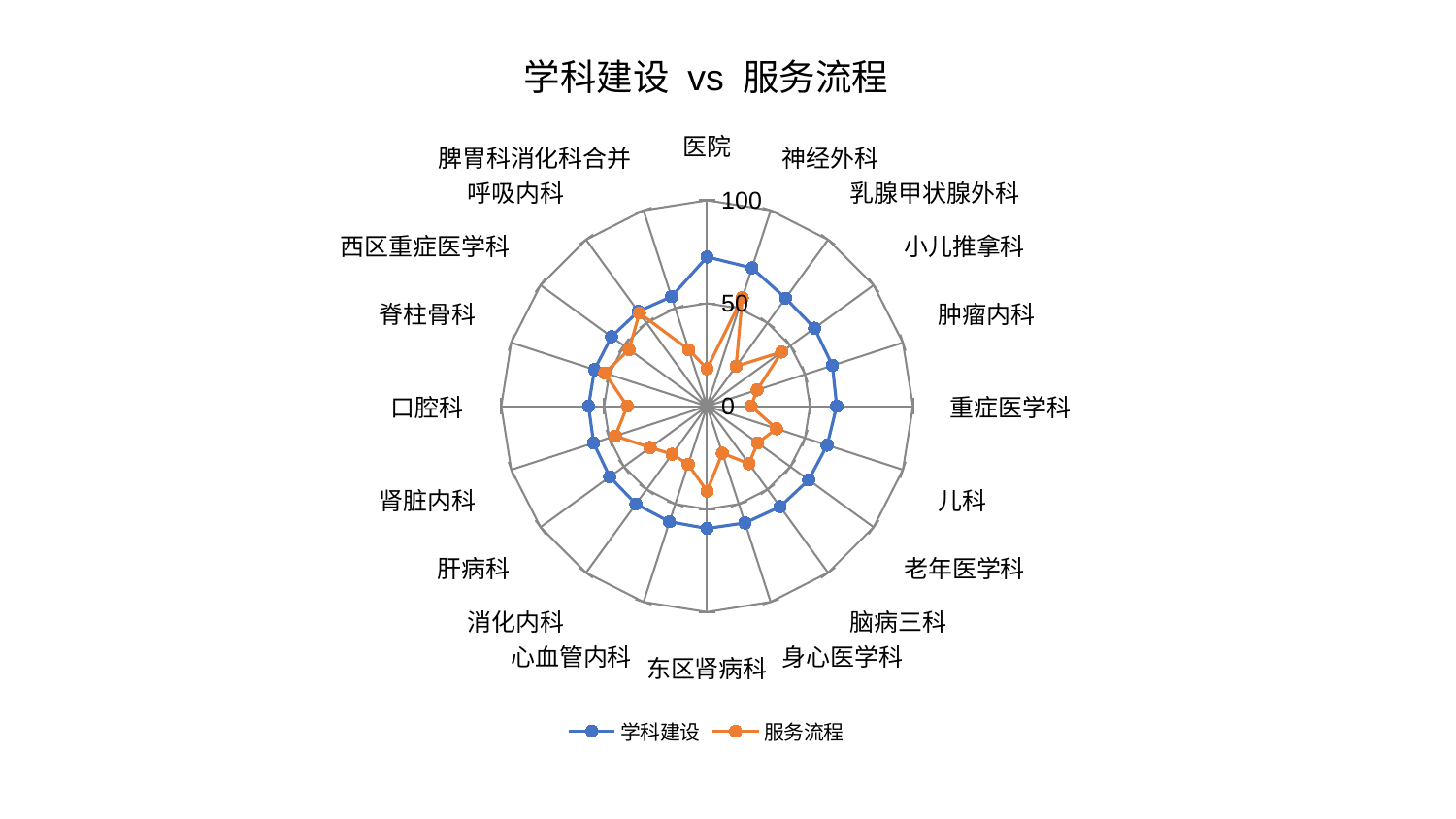

### Chart: 学科建设 vs 服务流程

| Category | 学科建设 | 服务流程 |
|---|---|---|
| 医院 | 72.51864463555009 | 18.223221214220775 |
| 神经外科 | 70.60723401379752 | 55.47046806816588 |
| 乳腺甲状腺外科 | 64.87429044622988 | 24.00036979936295 |
| 小儿推拿科 | 64.51681511906881 | 44.763575821647535 |
| 肿瘤内科 | 63.99545682777716 | 25.574527971415385 |
| 重症医学科 | 62.96690803068102 | 21.387325298835194 |
| 儿科 | 61.330125201770535 | 35.465529310771345 |
| 老年医学科 | 60.992028575827064 | 30.3783207646282 |
| 脑病三科 | 60.36348611301669 | 34.56008106578675 |
| 身心医学科 | 59.65029310593578 | 24.015127054479514 |
| 东区肾病科 | 59.43559508689973 | 41.30824596787219 |
| 心血管内科 | 59.02701245395086 | 29.76016017087146 |
| 消化内科 | 58.7623131727925 | 28.861209670439948 |
| 肝病科 | 58.433449625521575 | 34.16528929854108 |
| 肾脏内科 | 57.94838873542376 | 46.88035282378965 |
| 口腔科 | 57.57451450084834 | 38.779206573539575 |
| 脊柱骨科 | 57.50011830303458 | 52.23364088092993 |
| 西区重症医学科 | 57.424365197036344 | 46.84576952978023 |
| 呼吸内科 | 56.91085503356451 | 55.91426322802941 |
| 脾胃科消化科合并 | 55.963434913508536 | 28.90954579989486 |
23